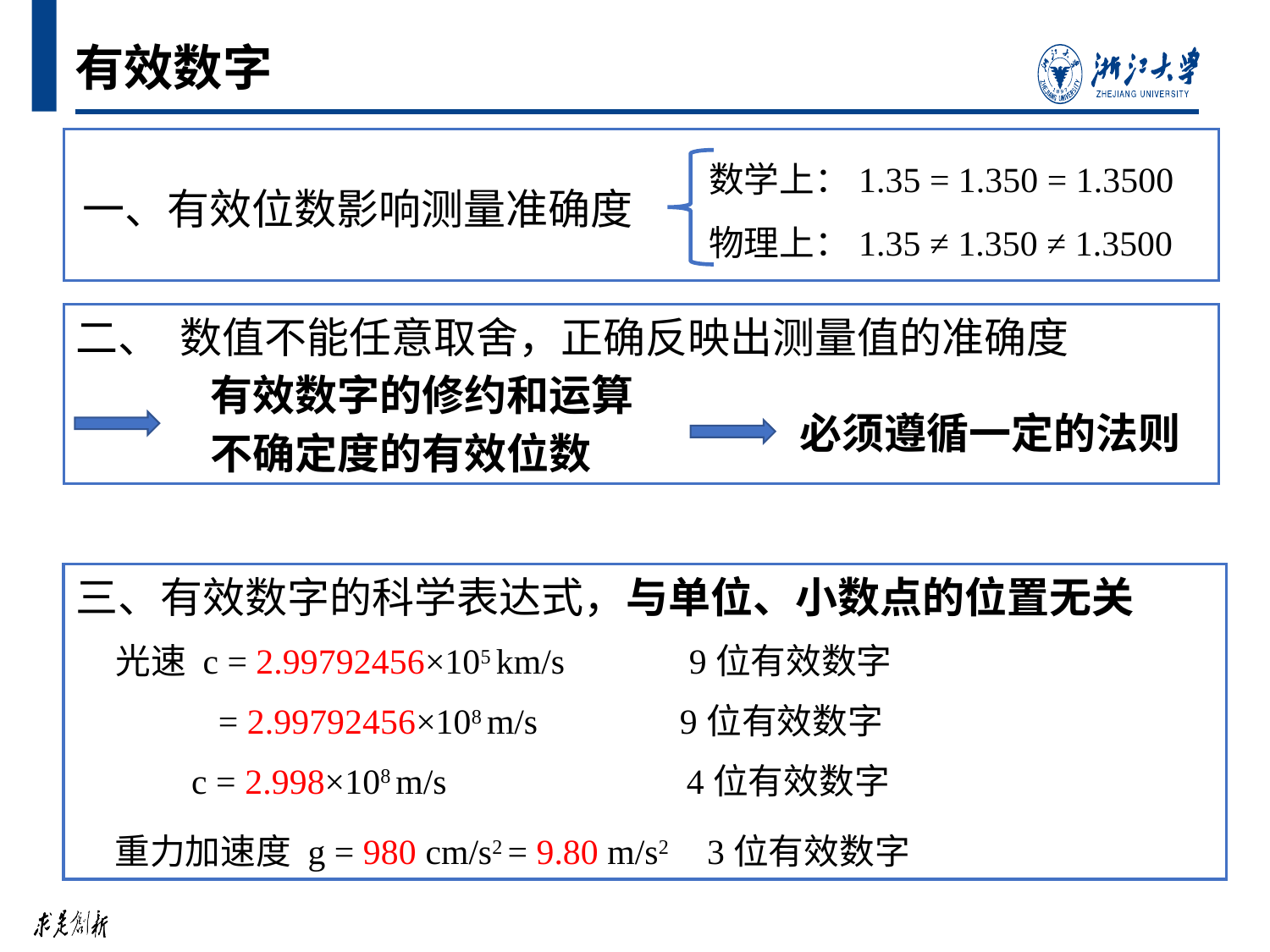

# 有效数字

数学上：1.35 = 1.350 = 1.3500
物理上：1.35 ≠ 1.350 ≠ 1.3500

一、有效位数影响测量准确度
二、  数值不能任意取舍，正确反映出测量值的准确度
             有效数字的修约和运算
             不确定度的有效位数
必须遵循一定的法则

三、有效数字的科学表达式，与单位、小数点的位置无关
    光速 c = 2.99792456×105 km/s              9位有效数字
                = 2.99792456×108 m/s                9位有效数字
             c = 2.998×108 m/s                           4位有效数字
   重力加速度 g = 980 cm/s2 = 9.80 m/s2 s2 3位有效数字
27